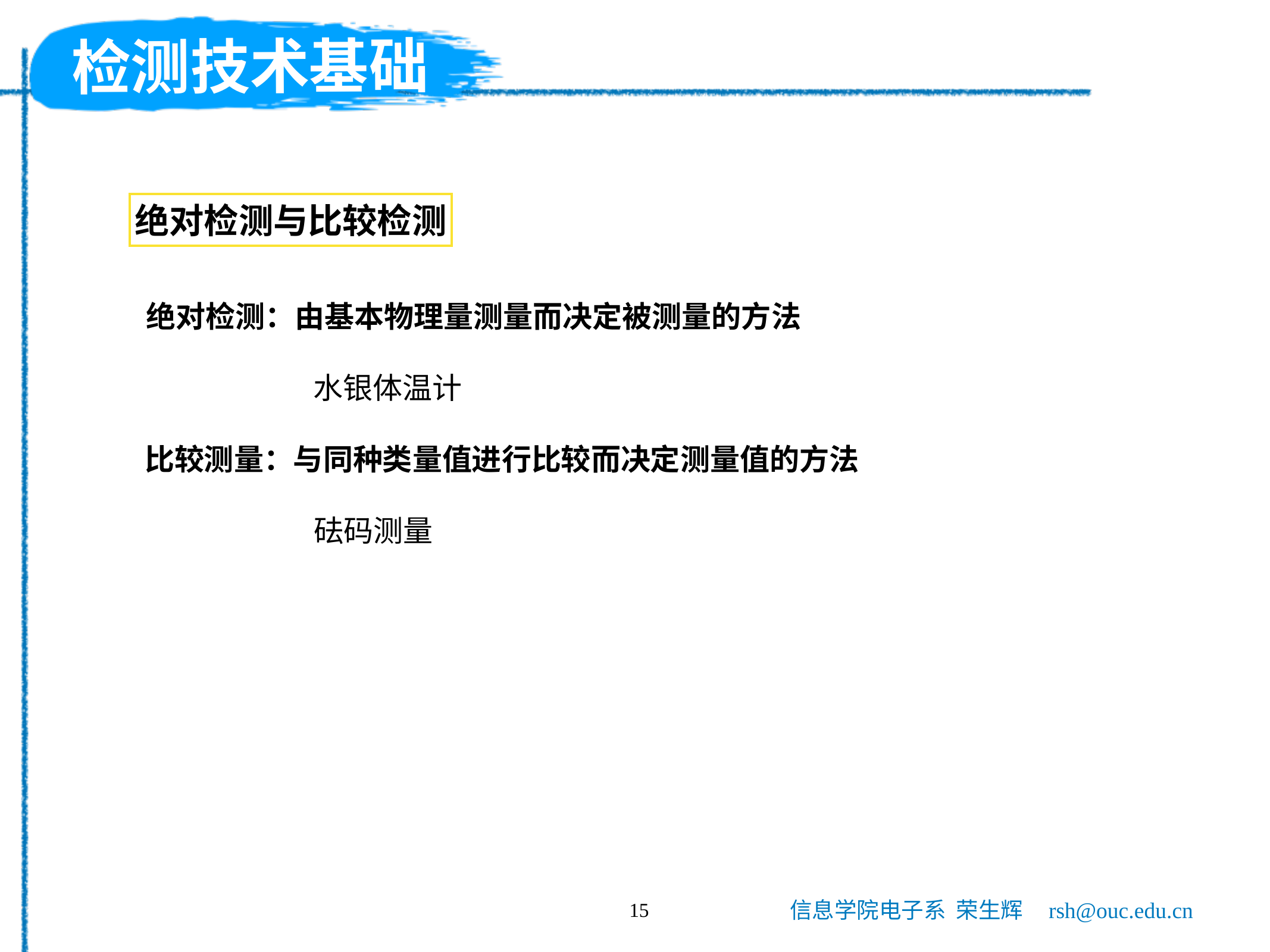

# 检测技术基础
绝对检测与比较检测
绝对检测：由基本物理量测量而决定被测量的方法
水银体温计
比较测量：与同种类量值进行比较而决定测量值的方法
砝码测量
15